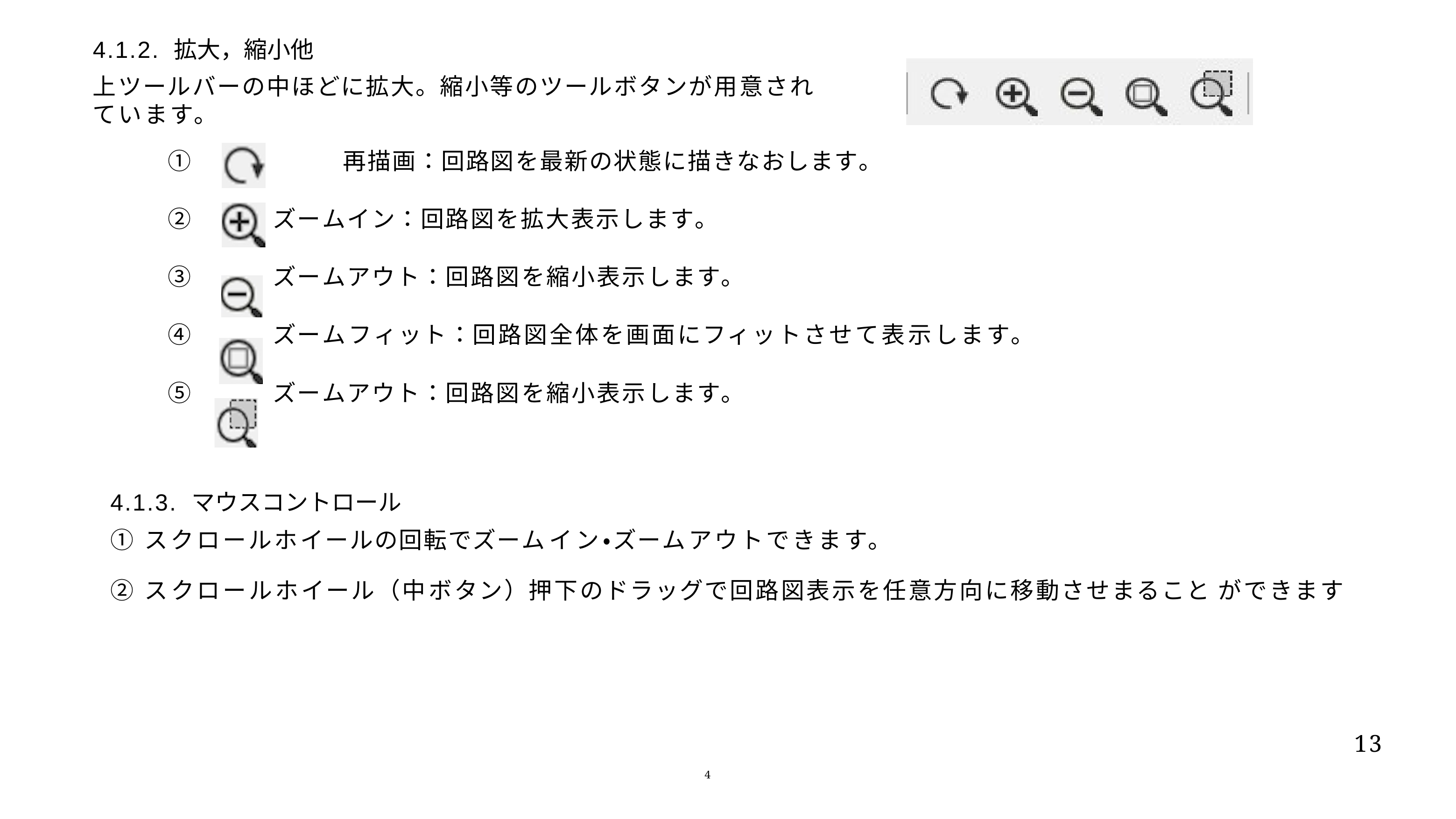

4.1.2. 拡大，縮小他
上ツールバーの中ほどに拡大。縮小等のツールボタンが用意されています。

		再描画：回路図を最新の状態に描きなおします。

 	ズームイン：回路図を拡大表示します。

 	ズームアウト：回路図を縮小表示します。

 	ズームフィット：回路図全体を画面にフィットさせて表示します。

 	ズームアウト：回路図を縮小表示します。

4.1.3. マウスコントロール
① スクロールホイールの回転でズームイン・ズームアウトできます。
② スクロールホイール（中ボタン）押下のドラッグで回路図表示を任意方向に移動させまること ができます
13
4